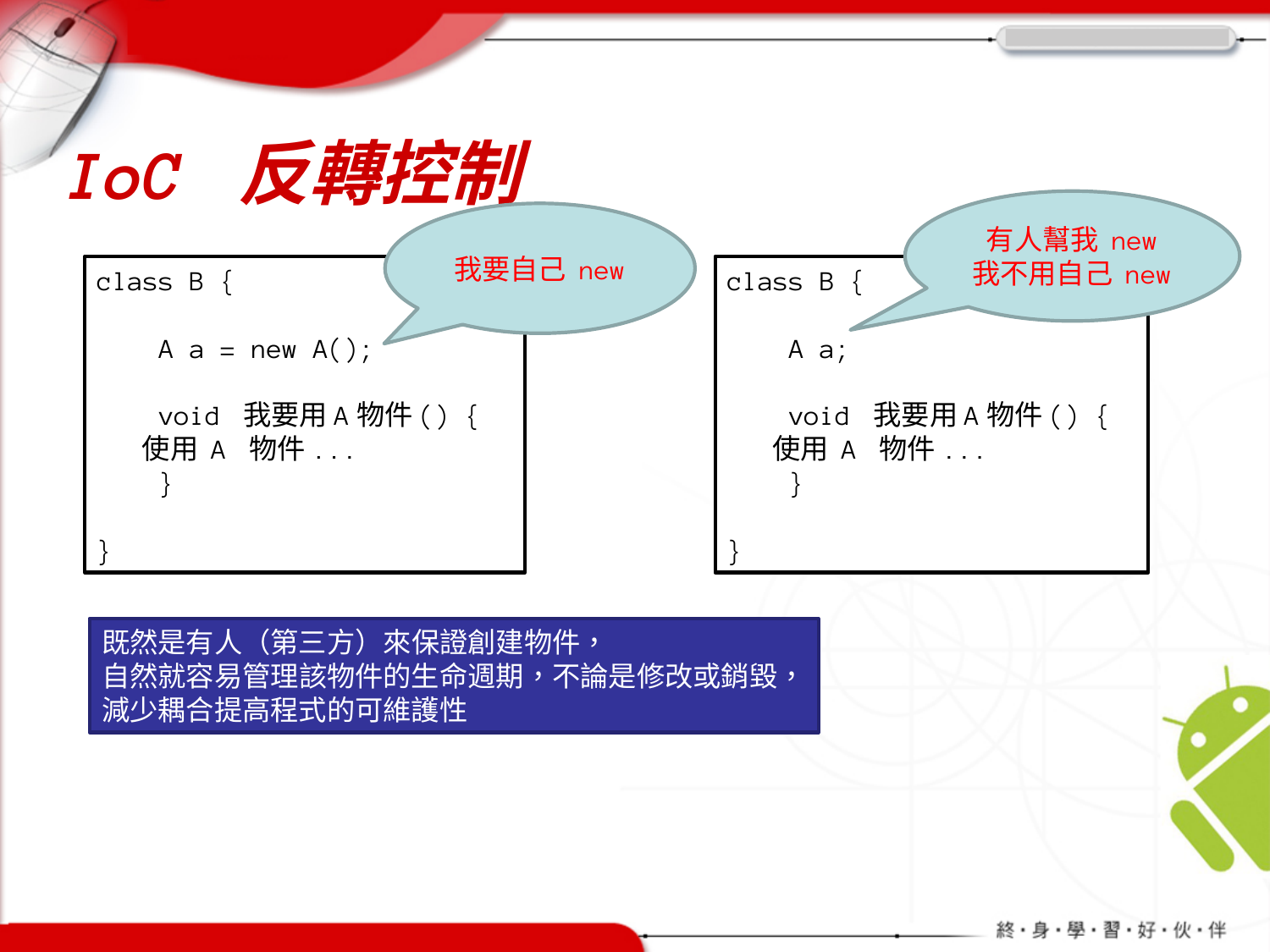

# IoC 反轉控制
有人幫我 new
我不用自己 new
我要自己 new
class B {
    A a = new A();

    void 我要用A物件() {
      使用 A 物件...
    }

}
class B {
    A a;

    void 我要用A物件() {
      使用 A 物件...
    }

}
既然是有人（第三方）來保證創建物件，
自然就容易管理該物件的生命週期，不論是修改或銷毀，
減少耦合提高程式的可維護性